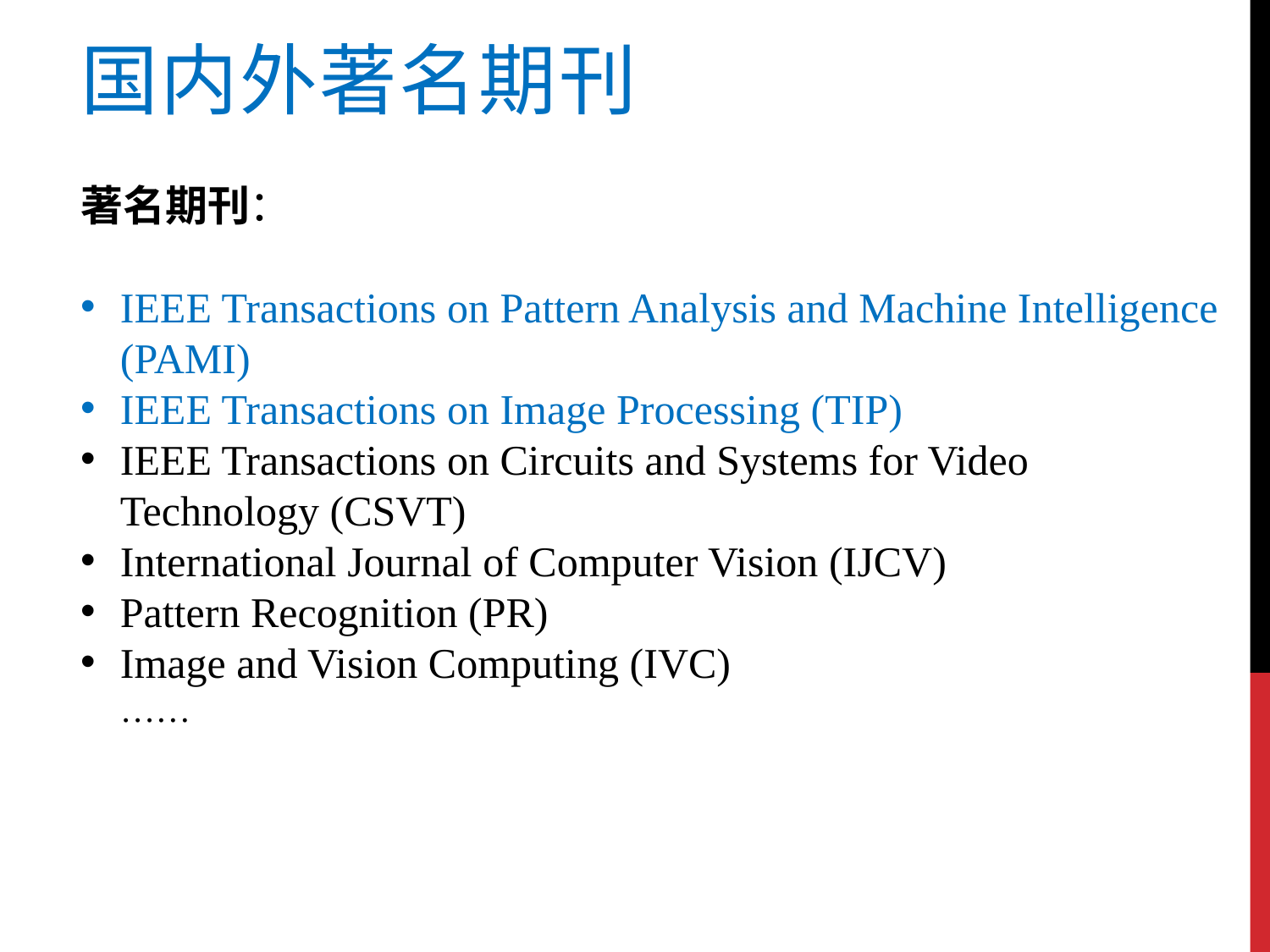

国内外著名期刊
著名期刊：
IEEE Transactions on Pattern Analysis and Machine Intelligence (PAMI)
IEEE Transactions on Image Processing (TIP)
IEEE Transactions on Circuits and Systems for Video Technology (CSVT)
International Journal of Computer Vision (IJCV)
Pattern Recognition (PR)
Image and Vision Computing (IVC)
……